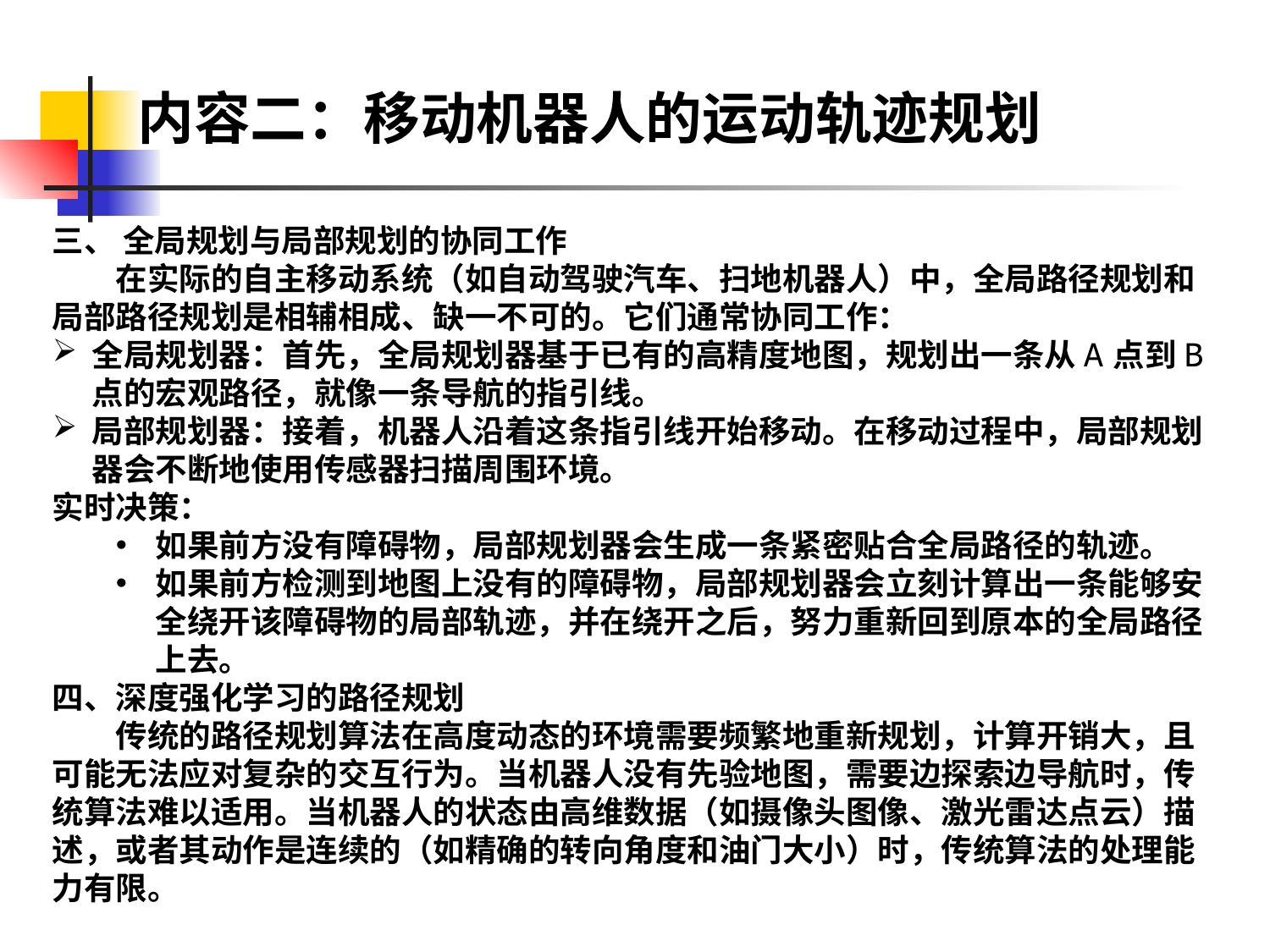

内容二：移动机器人的运动轨迹规划
三、 全局规划与局部规划的协同工作
在实际的自主移动系统（如自动驾驶汽车、扫地机器人）中，全局路径规划和局部路径规划是相辅相成、缺一不可的。它们通常协同工作：
全局规划器：首先，全局规划器基于已有的高精度地图，规划出一条从A点到B点的宏观路径，就像一条导航的指引线。
局部规划器：接着，机器人沿着这条指引线开始移动。在移动过程中，局部规划器会不断地使用传感器扫描周围环境。
实时决策：
如果前方没有障碍物，局部规划器会生成一条紧密贴合全局路径的轨迹。
如果前方检测到地图上没有的障碍物，局部规划器会立刻计算出一条能够安全绕开该障碍物的局部轨迹，并在绕开之后，努力重新回到原本的全局路径上去。
四、深度强化学习的路径规划
传统的路径规划算法在高度动态的环境需要频繁地重新规划，计算开销大，且可能无法应对复杂的交互行为。当机器人没有先验地图，需要边探索边导航时，传统算法难以适用。当机器人的状态由高维数据（如摄像头图像、激光雷达点云）描述，或者其动作是连续的（如精确的转向角度和油门大小）时，传统算法的处理能力有限。
17